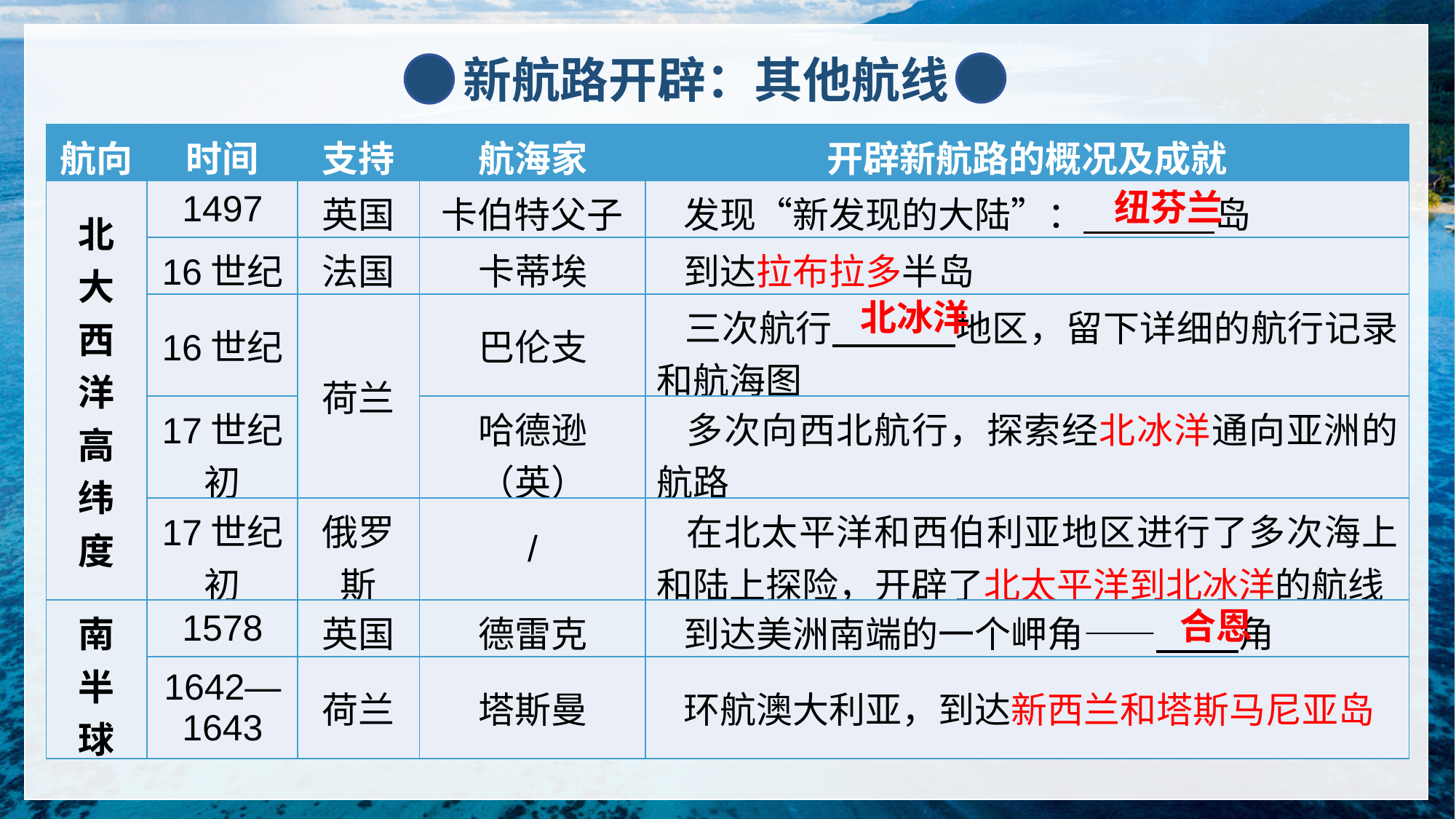

新航路开辟：其他航线

| 航向 | 时间 | 支持 | 航海家 | 开辟新航路的概况及成就 |
| --- | --- | --- | --- | --- |
| 北 大 西 洋 高 纬 度 | 1497 | 英国 | 卡伯特父子 | 发现“新发现的大陆”： 岛 |
|  | 16世纪 | 法国 | 卡蒂埃 | 到达拉布拉多半岛 |
|  | 16世纪 | 荷兰 | 巴伦支 | 三次航行 地区，留下详细的航行记录和航海图 |
|  | 17世纪初 |  | 哈德逊（英） | 多次向西北航行，探索经北冰洋通向亚洲的航路 |
|  | 17世纪初 | 俄罗斯 | / | 在北太平洋和西伯利亚地区进行了多次海上和陆上探险，开辟了北太平洋到北冰洋的航线 |
| 南 半 球 | 1578 | 英国 | 德雷克 | 到达美洲南端的一个岬角—— 角 |
|  | 1642—1643 | 荷兰 | 塔斯曼 | 环航澳大利亚，到达新西兰和塔斯马尼亚岛 |
纽芬兰
北冰洋
合恩